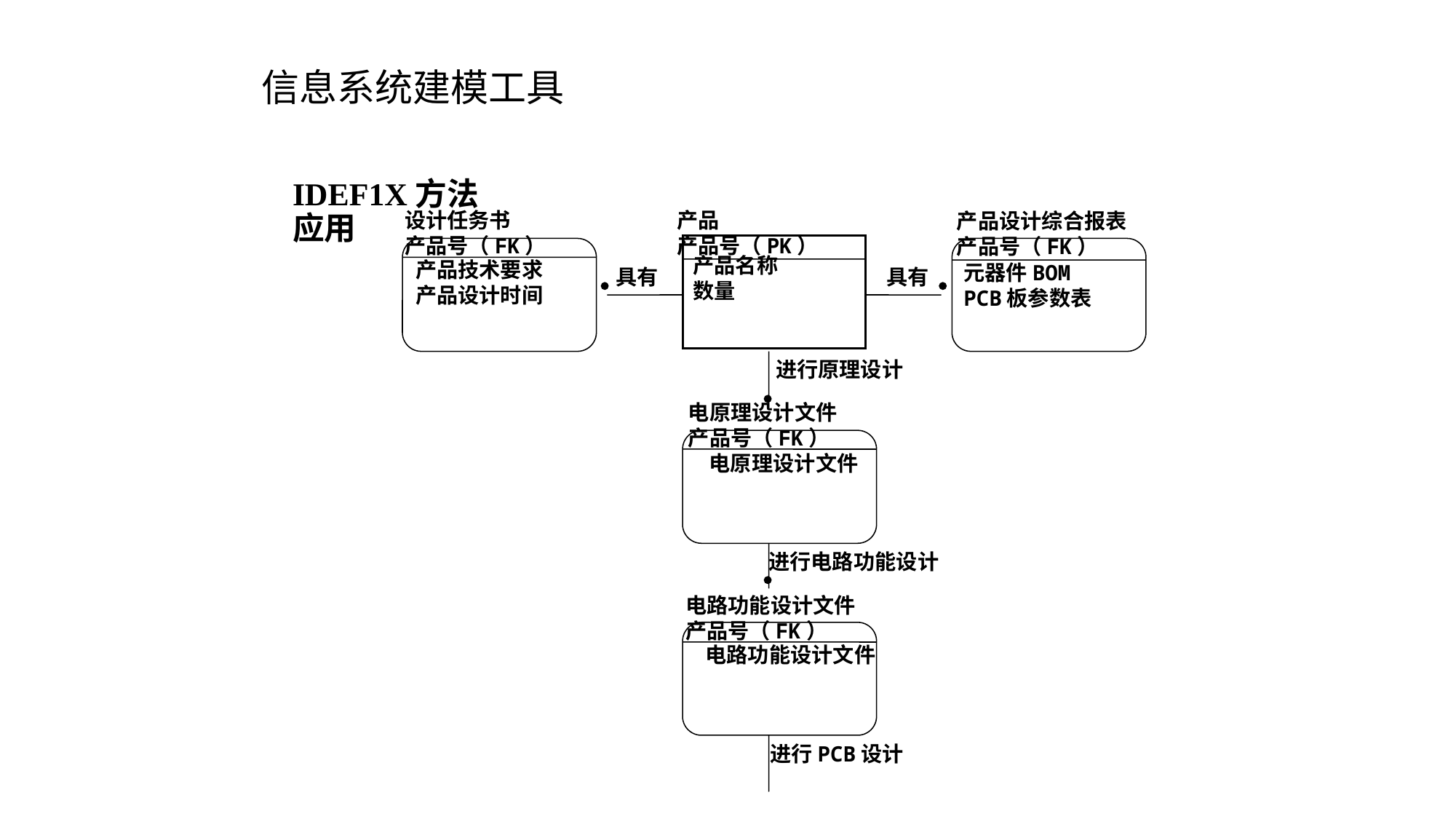

# 信息系统建模工具
IDEF1X方法
应用

设计任务书
产品号（FK）
产品
产品号（PK）
产品设计综合报表
产品号（FK）

产品名称
数量

产品技术要求
产品设计时间
元器件BOM
PCB板参数表

具有
具有

•
•

进行原理设计

•
电原理设计文件
产品号（FK）

电原理设计文件

进行电路功能设计

•
电路功能设计文件
产品号（FK）

电路功能设计文件

进行PCB设计